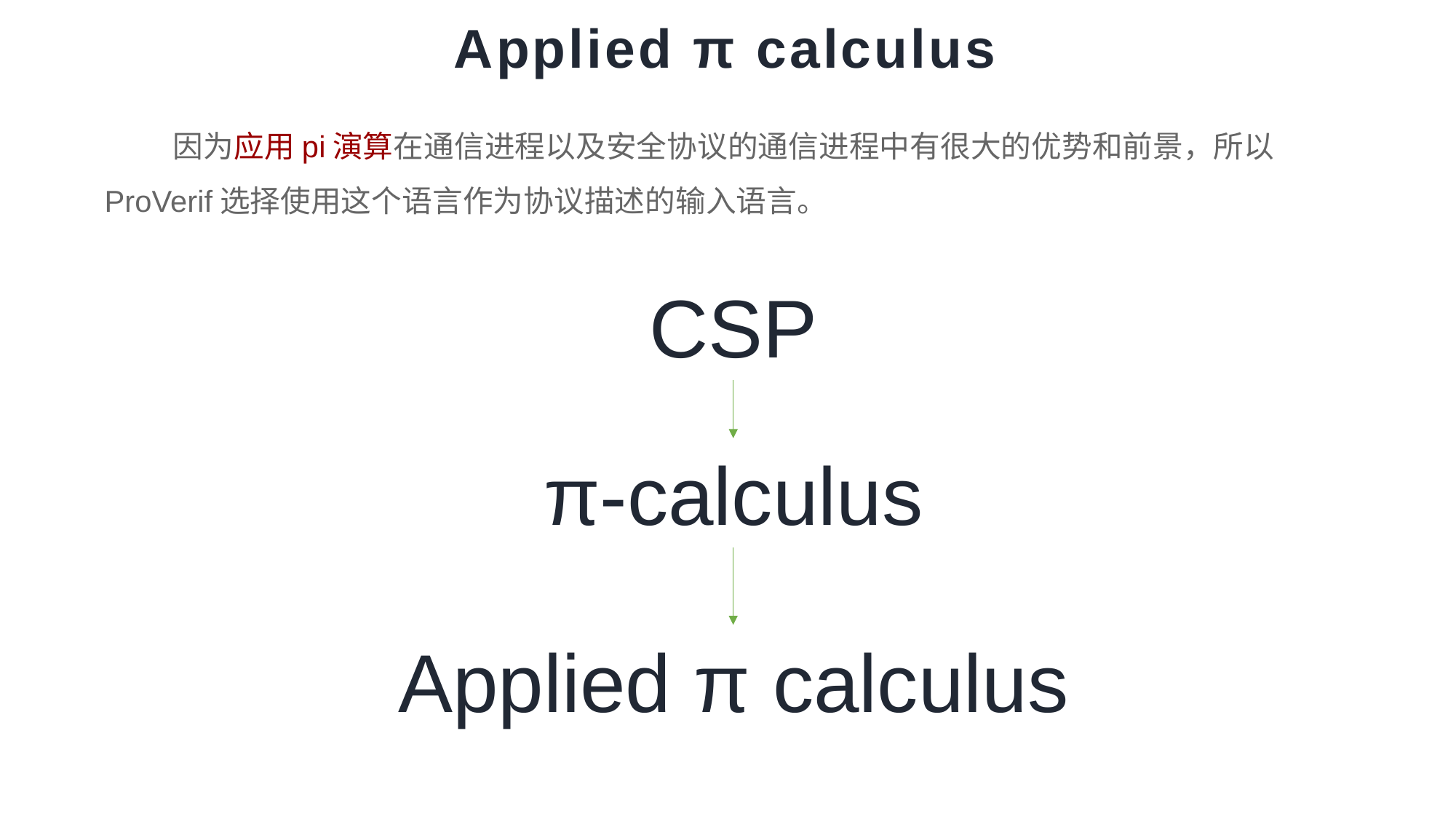

# Applied π calculus
 因为应用pi演算在通信进程以及安全协议的通信进程中有很大的优势和前景，所以ProVerif选择使用这个语言作为协议描述的输入语言。
CSP
π-calculus
Applied π calculus